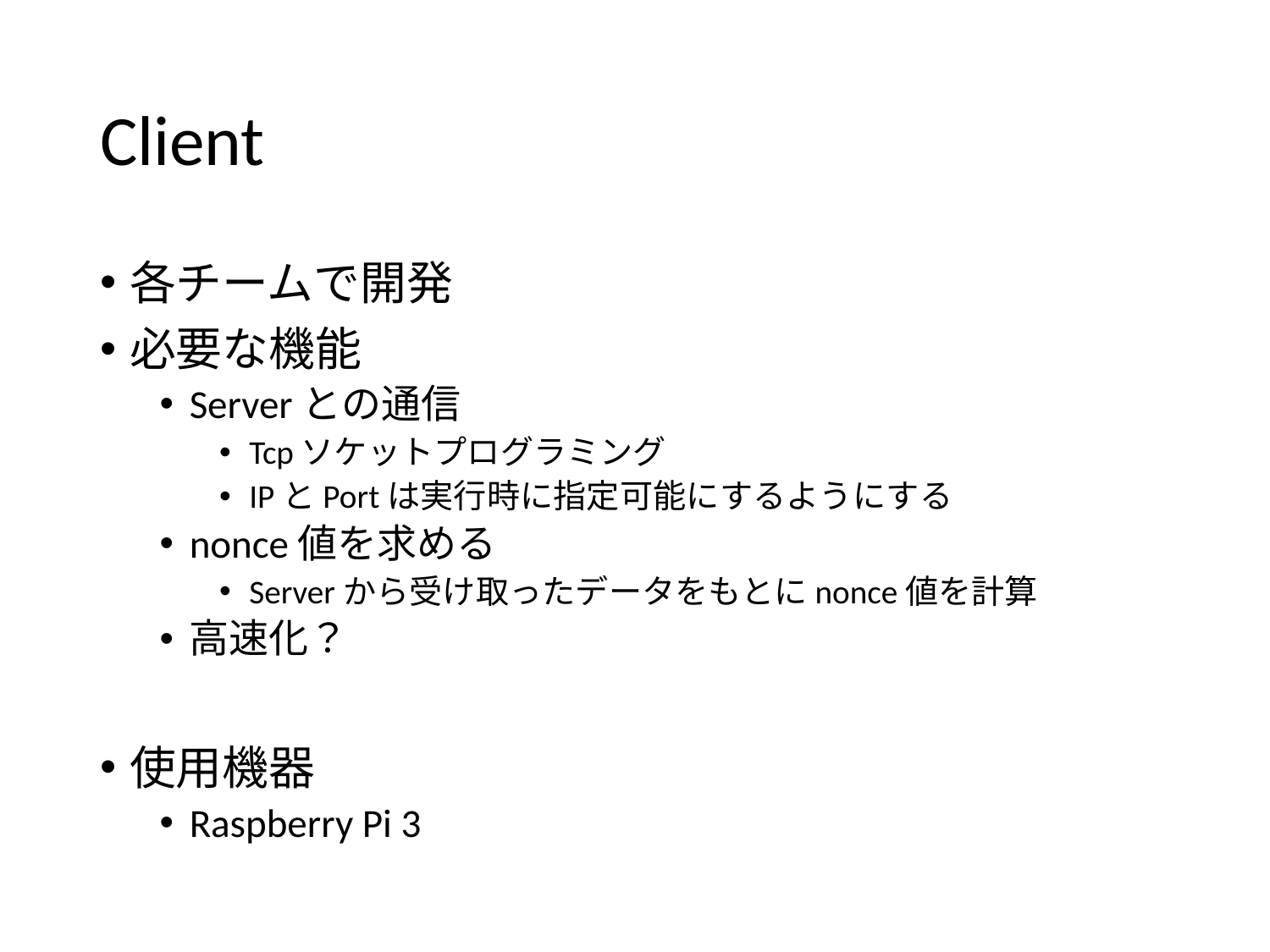

# Client
各チームで開発
必要な機能
Serverとの通信
Tcpソケットプログラミング
IPとPortは実行時に指定可能にするようにする
nonce値を求める
Serverから受け取ったデータをもとにnonce値を計算
高速化？

使用機器
Raspberry Pi 3